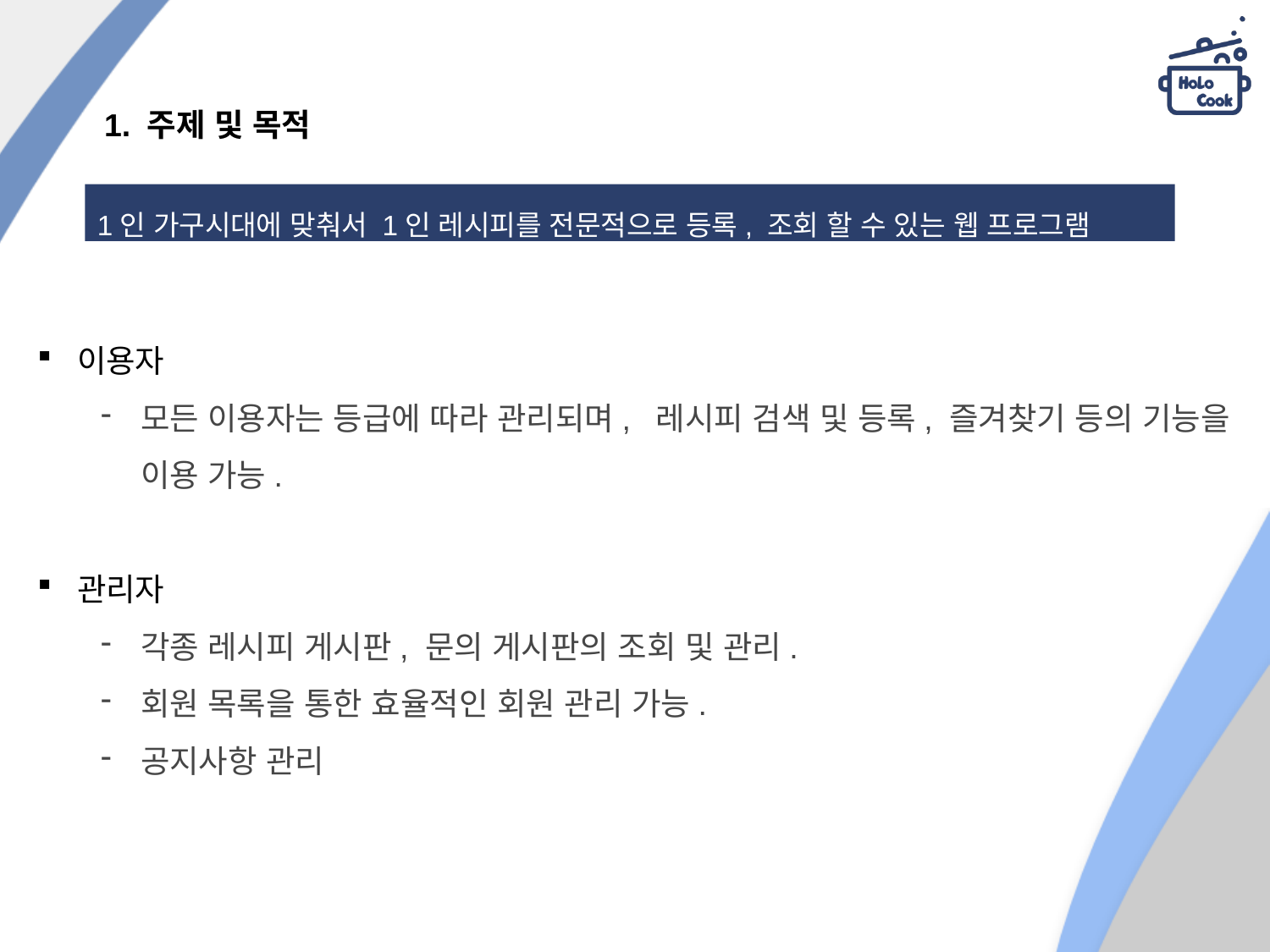

# 1. 주제 및 목적
1인 가구시대에 맞춰서 1인 레시피를 전문적으로 등록, 조회 할 수 있는 웹 프로그램
이용자
모든 이용자는 등급에 따라 관리되며,  레시피 검색 및 등록, 즐겨찾기 등의 기능을 이용 가능.

관리자
각종 레시피 게시판, 문의 게시판의 조회 및 관리.
회원 목록을 통한 효율적인 회원 관리 가능.
공지사항 관리